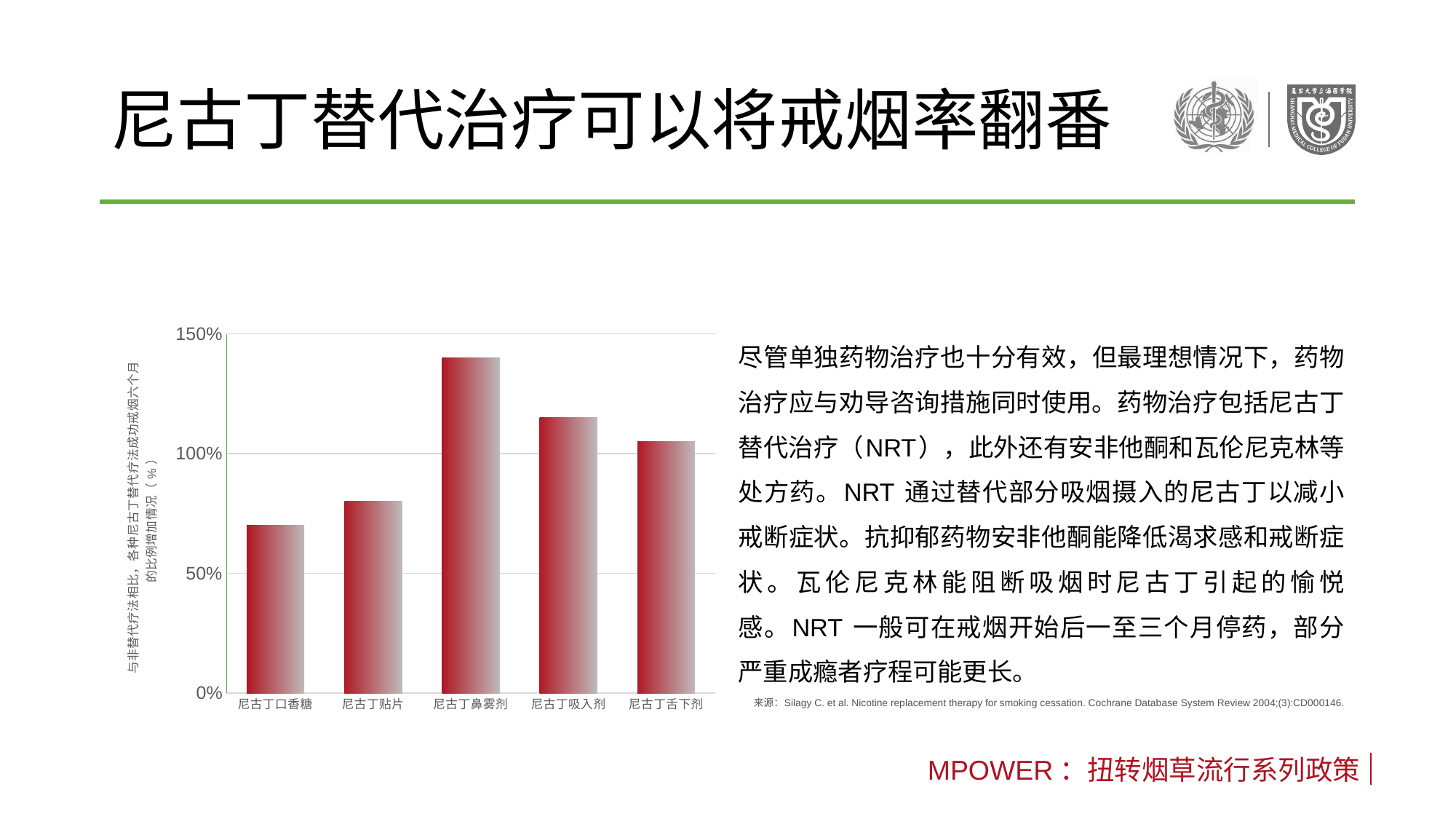

# 尼古丁替代治疗可以将戒烟率翻番

### Chart

| Category | 与非替代疗法相比，各种尼古丁替代疗法成功戒烟六个月的比例增加情况 |
|---|---|
| 尼古丁口香糖 | 0.7 |
| 尼古丁贴片 | 0.8 |
| 尼古丁鼻雾剂 | 1.4 |
| 尼古丁吸入剂 | 1.15 |
| 尼古丁舌下剂 | 1.05 |
尽管单独药物治疗也十分有效，但最理想情况下，药物治疗应与劝导咨询措施同时使用。药物治疗包括尼古丁替代治疗（NRT），此外还有安非他酮和瓦伦尼克林等处方药。NRT 通过替代部分吸烟摄入的尼古丁以减小戒断症状。抗抑郁药物安非他酮能降低渴求感和戒断症状。瓦伦尼克林能阻断吸烟时尼古丁引起的愉悦感。NRT 一般可在戒烟开始后一至三个月停药，部分严重成瘾者疗程可能更长。
来源：Silagy C. et al. Nicotine replacement therapy for smoking cessation. Cochrane Database System Review 2004;(3):CD000146.